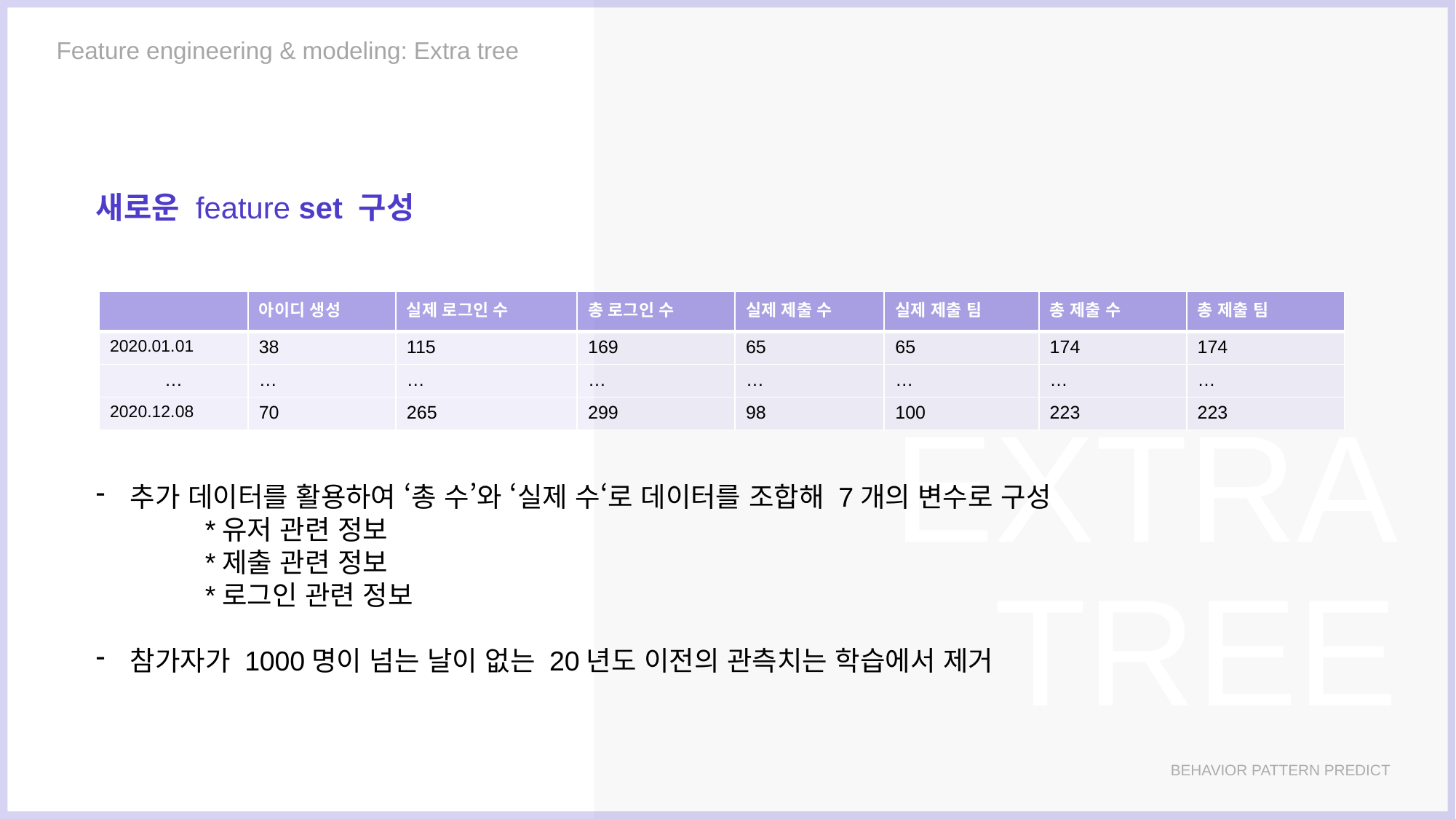

Feature engineering & modeling: Extra tree

새로운 feature set 구성
|  | 아이디 생성 | 실제 로그인 수 | 총 로그인 수 | 실제 제출 수 | 실제 제출 팀 | 총 제출 수 | 총 제출 팀 |
| --- | --- | --- | --- | --- | --- | --- | --- |
| 2020.01.01 | 38 | 115 | 169 | 65 | 65 | 174 | 174 |
| … | … | … | … | … | … | … | … |
| 2020.12.08 | 70 | 265 | 299 | 98 | 100 | 223 | 223 |
추가 데이터를 활용하여 ‘총 수’와 ‘실제 수‘로 데이터를 조합해 7개의 변수로 구성
	*유저 관련 정보
	*제출 관련 정보
	*로그인 관련 정보

참가자가 1000명이 넘는 날이 없는 20년도 이전의 관측치는 학습에서 제거
# EXTRA TREE
BEHAVIOR PATTERN PREDICT